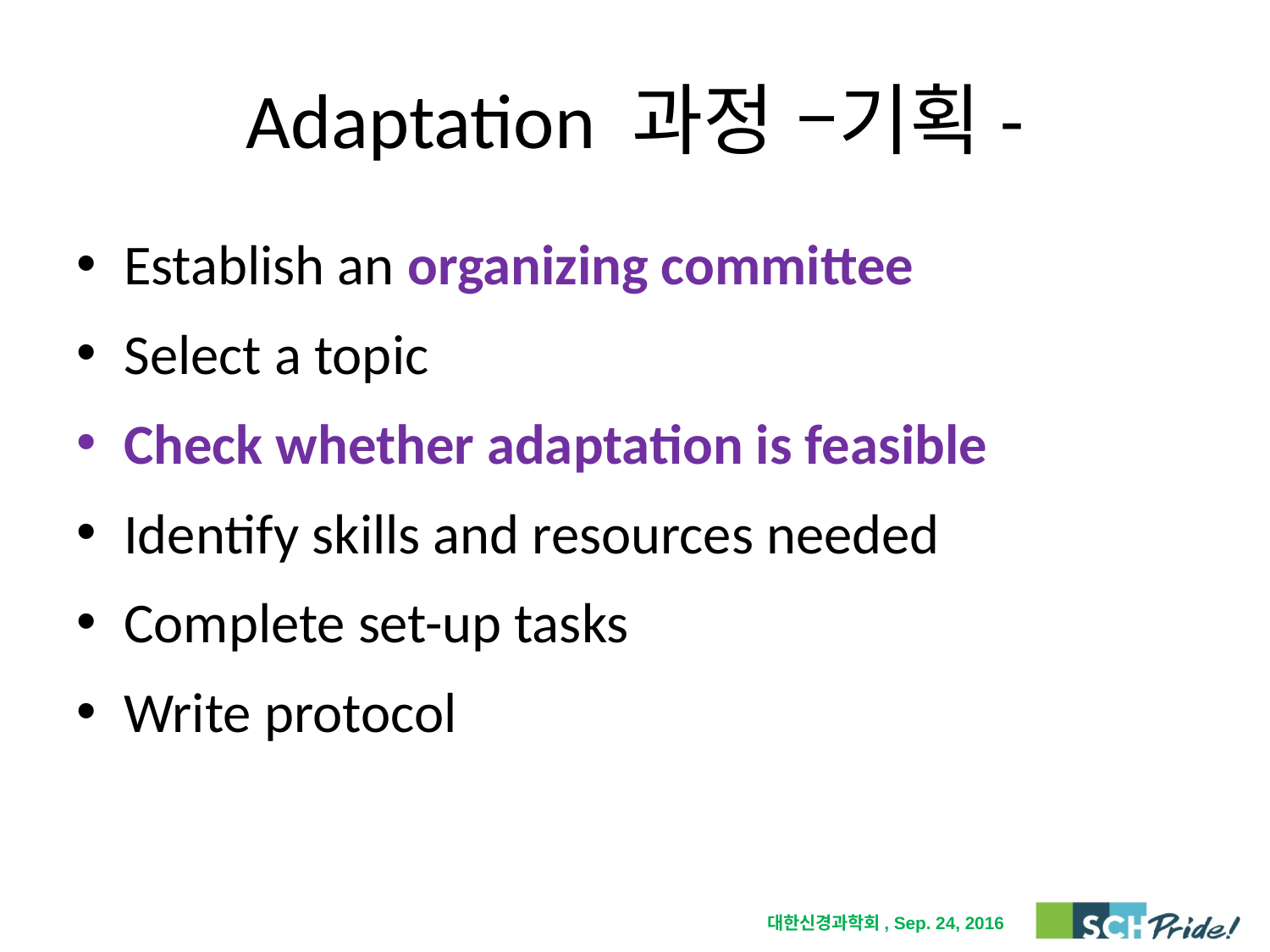

# Adaptation 과정 –기획-
Establish an organizing committee
Select a topic
Check whether adaptation is feasible
Identify skills and resources needed
Complete set-up tasks
Write protocol